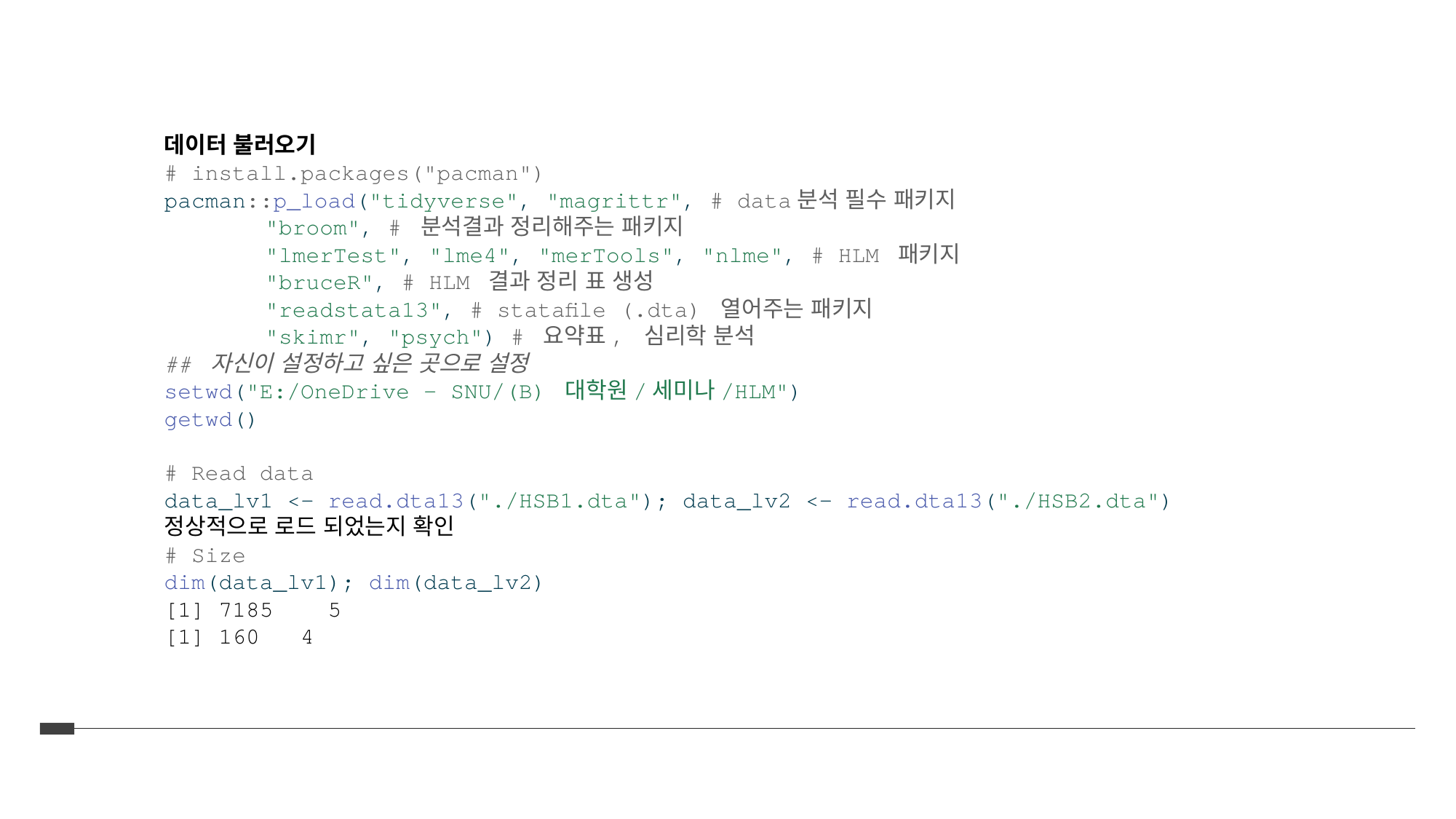

데이터 불러오기
# install.packages("pacman") pacman::p_load("tidyverse", "magrittr", # data분석 필수 패키지 "broom", # 분석결과 정리해주는 패키지 "lmerTest", "lme4", "merTools", "nlme", # HLM 패키지 "bruceR", # HLM 결과 정리 표 생성 "readstata13", # statafile (.dta) 열어주는 패키지 "skimr", "psych") # 요약표, 심리학 분석 ## 자신이 설정하고 싶은 곳으로 설정 setwd("E:/OneDrive - SNU/(B) 대학원/세미나/HLM") getwd() # Read data data_lv1 <- read.dta13("./HSB1.dta"); data_lv2 <- read.dta13("./HSB2.dta")
정상적으로 로드 되었는지 확인
# Size dim(data_lv1); dim(data_lv2)
[1] 7185    5
[1] 160   4